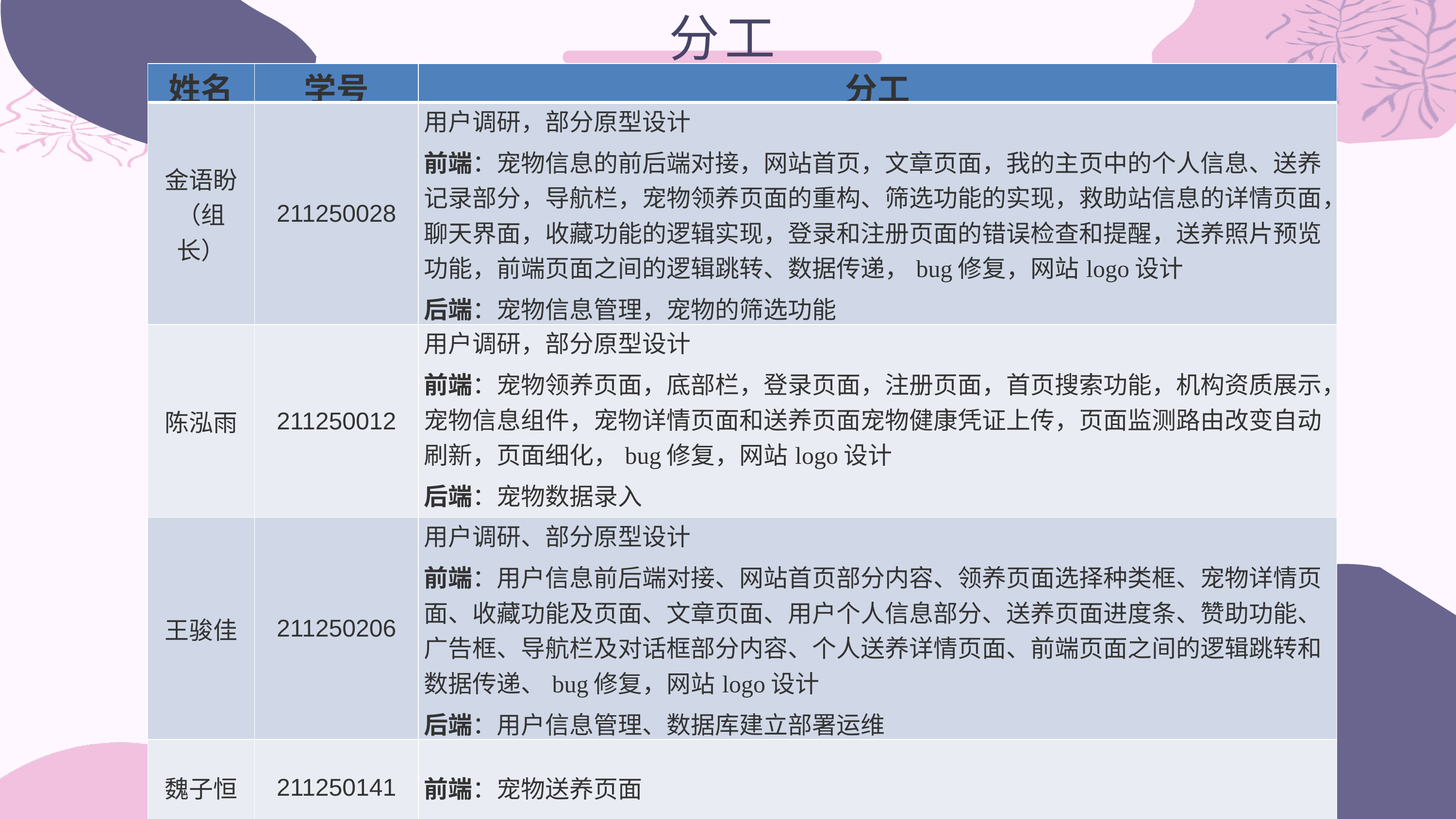

分工

| 姓名 | 学号 | 分工 |
| --- | --- | --- |
| 金语盼（组长） | 211250028 | 用户调研，部分原型设计 前端：宠物信息的前后端对接，网站首页，文章页面，我的主页中的个人信息、送养记录部分，导航栏，宠物领养页面的重构、筛选功能的实现，救助站信息的详情页面，聊天界面，收藏功能的逻辑实现，登录和注册页面的错误检查和提醒，送养照片预览功能，前端页面之间的逻辑跳转、数据传递，bug修复，网站logo设计 后端：宠物信息管理，宠物的筛选功能 视频：剧本策划，视频拍摄，功能视频录制 |
| 陈泓雨 | 211250012 | 用户调研，部分原型设计  前端：宠物领养页面，底部栏，登录页面，注册页面，首页搜索功能，机构资质展示，宠物信息组件，宠物详情页面和送养页面宠物健康凭证上传，页面监测路由改变自动刷新，页面细化，bug修复，网站logo设计 后端：宠物数据录入 视频：剧本策划，视频拍摄，短剧视频剪辑 |
| 王骏佳 | 211250206 | 用户调研、部分原型设计 前端：用户信息前后端对接、网站首页部分内容、领养页面选择种类框、宠物详情页面、收藏功能及页面、文章页面、用户个人信息部分、送养页面进度条、赞助功能、广告框、导航栏及对话框部分内容、个人送养详情页面、前端页面之间的逻辑跳转和数据传递、bug修复，网站logo设计 后端：用户信息管理、数据库建立部署运维 视频：剧本策划、视频拍摄、功能视频配音及字幕 |
| 魏子恒 | 211250141 | 前端：宠物送养页面 |